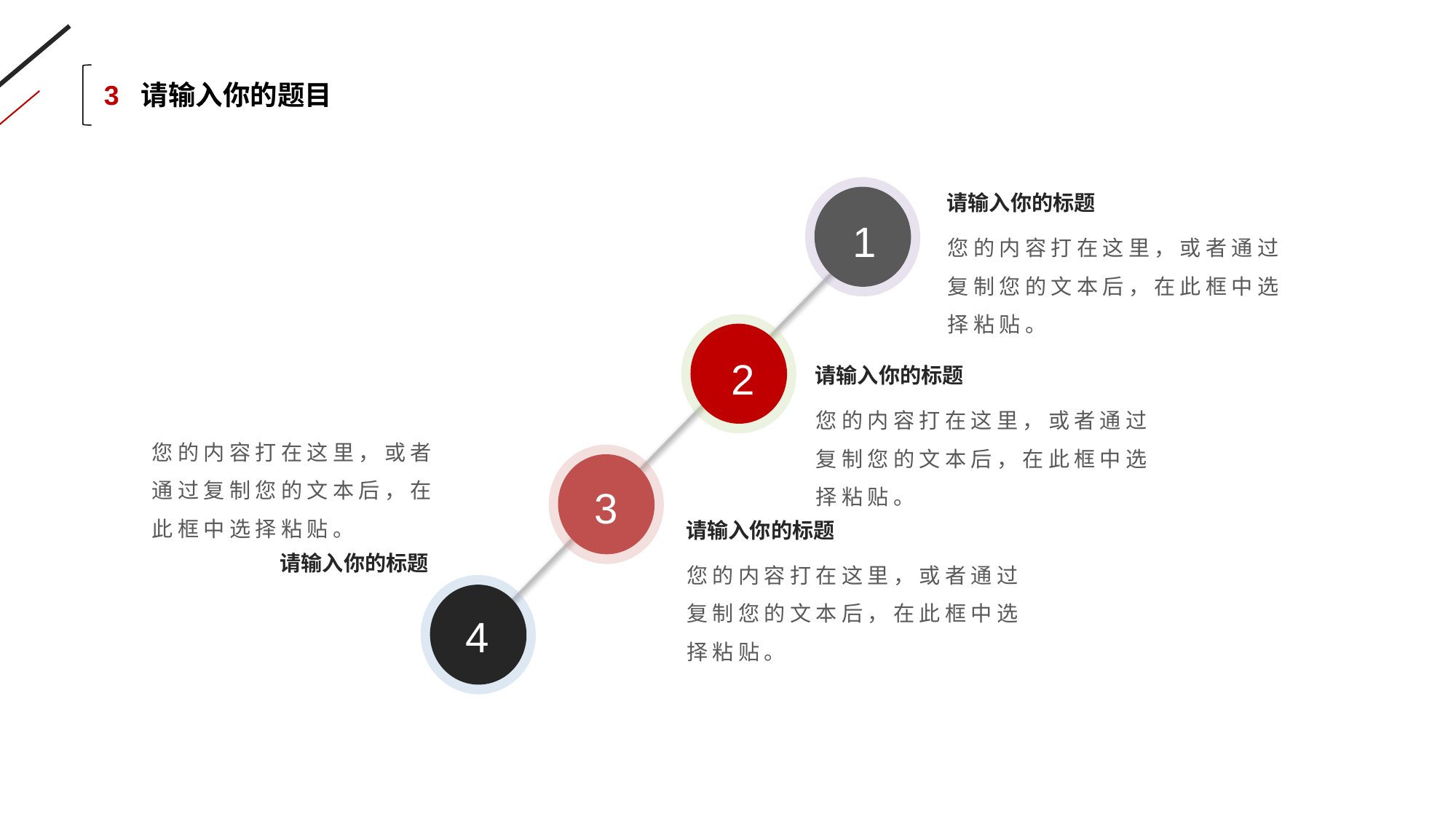

3  请输入你的题目
请输入你的标题

您的内容打在这里，或者通过复制您的文本后，在此框中选择粘贴。
1
2
请输入你的标题
您的内容打在这里，或者通过复制您的文本后，在此框中选择粘贴。
您的内容打在这里，或者通过复制您的文本后，在此框中选择粘贴。
3
请输入你的标题
您的内容打在这里，或者通过复制您的文本后，在此框中选择粘贴。
请输入你的标题
4